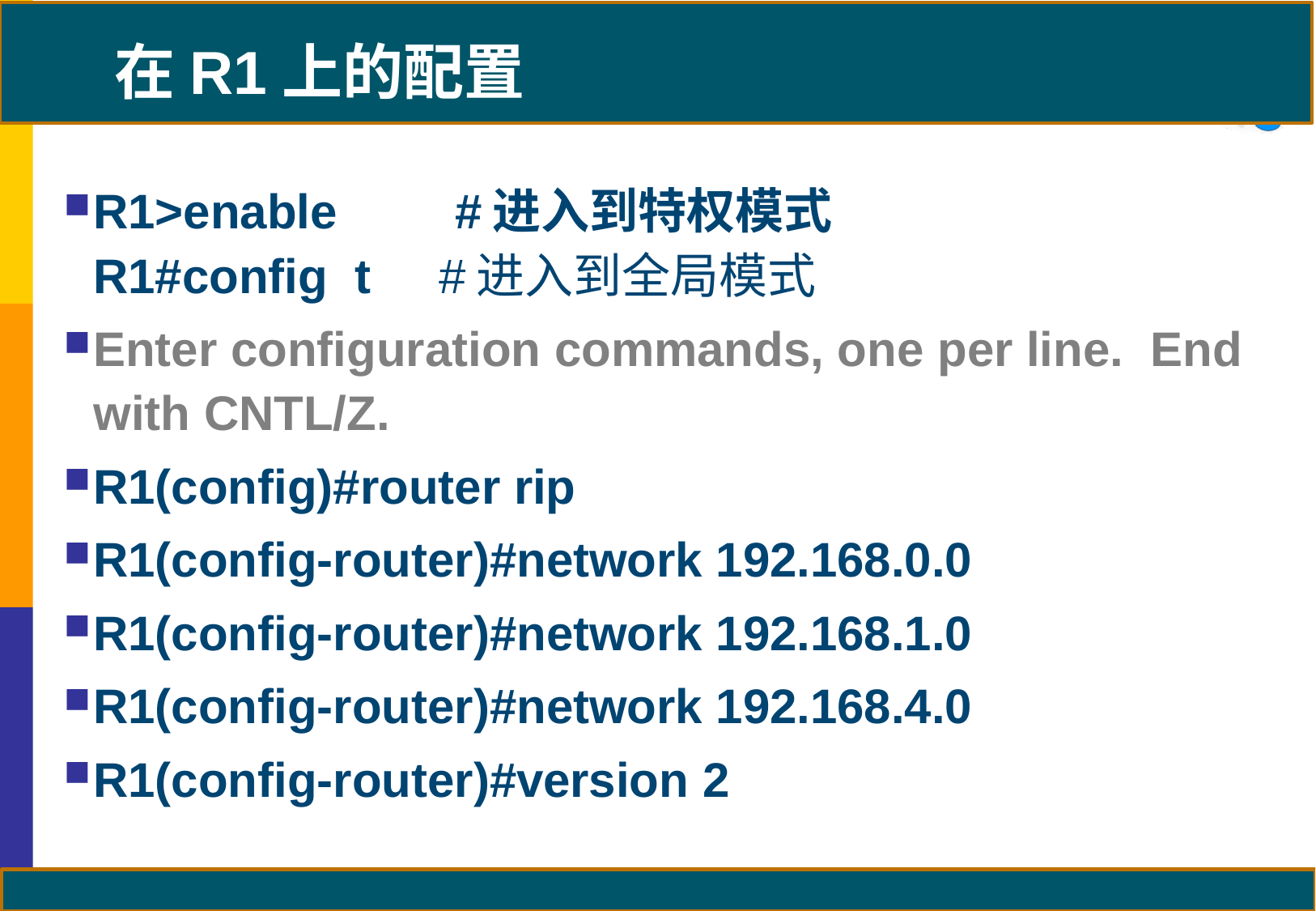

# 在R1上的配置
R1>enable　　#进入到特权模式
R1#config  t     #进入到全局模式
Enter configuration commands, one per line.  End with CNTL/Z.
R1(config)#router rip
R1(config-router)#network 192.168.0.0
R1(config-router)#network 192.168.1.0
R1(config-router)#network 192.168.4.0
R1(config-router)#version 2